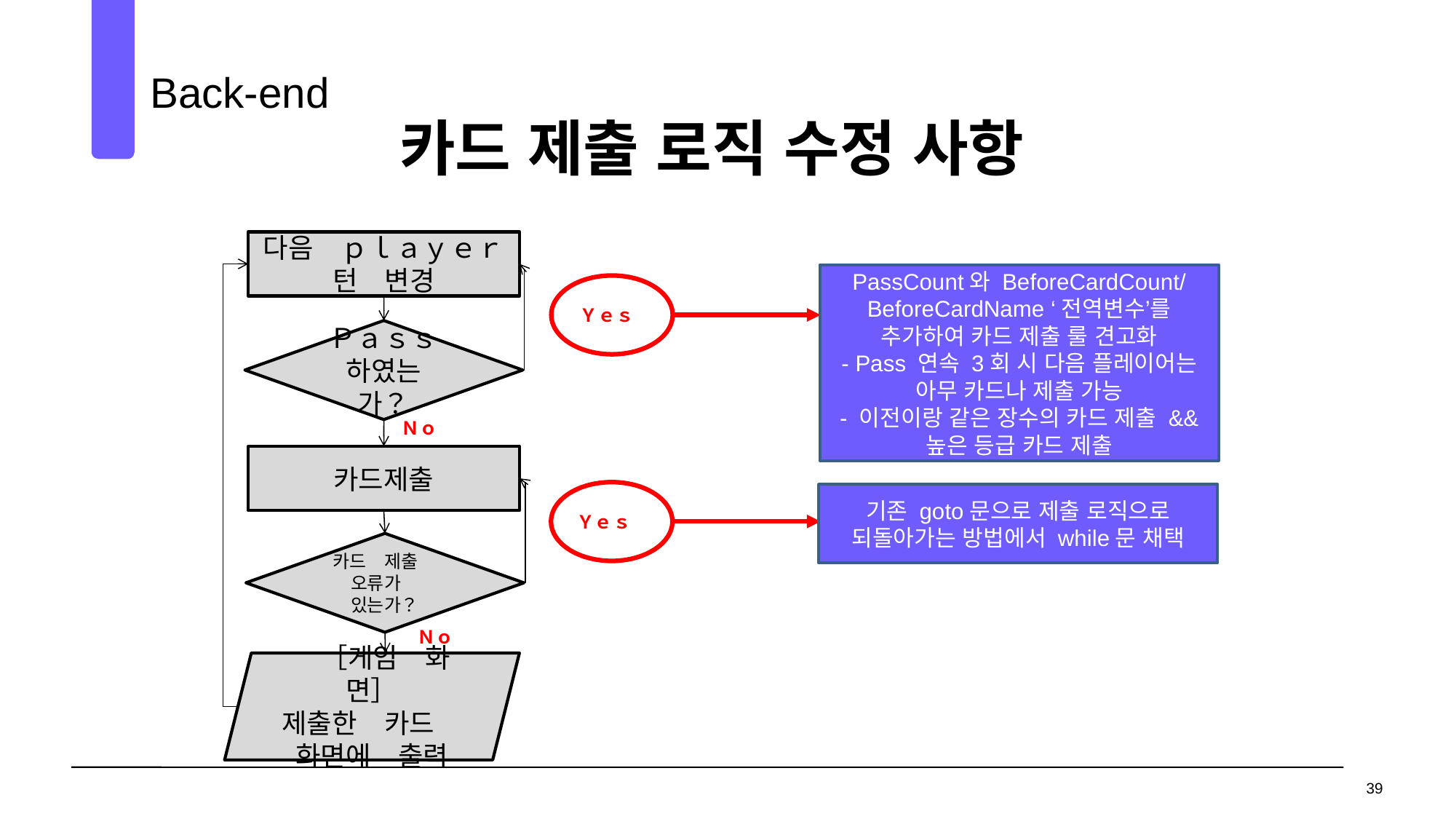

Back-end
카드 제출 로직 수정 사항
03
04
다음　ｐｌａｙｅｒ
턴　변경
PassCount와 BeforeCardCount/ BeforeCardName ‘전역변수’를 추가하여 카드 제출 룰 견고화
- Pass 연속 3회 시 다음 플레이어는 아무 카드나 제출 가능
- 이전이랑 같은 장수의 카드 제출 && 높은 등급 카드 제출

Ｙｅｓ
Ｐａｓｓ
하였는가？
Ｎｏ
카드제출

기존 goto문으로 제출 로직으로 되돌아가는 방법에서 while문 채택
Ｙｅｓ
카드　제출　오류가　있는가？
Ｎｏ
　［게임　화면］
제출한　카드　화면에　출력
39